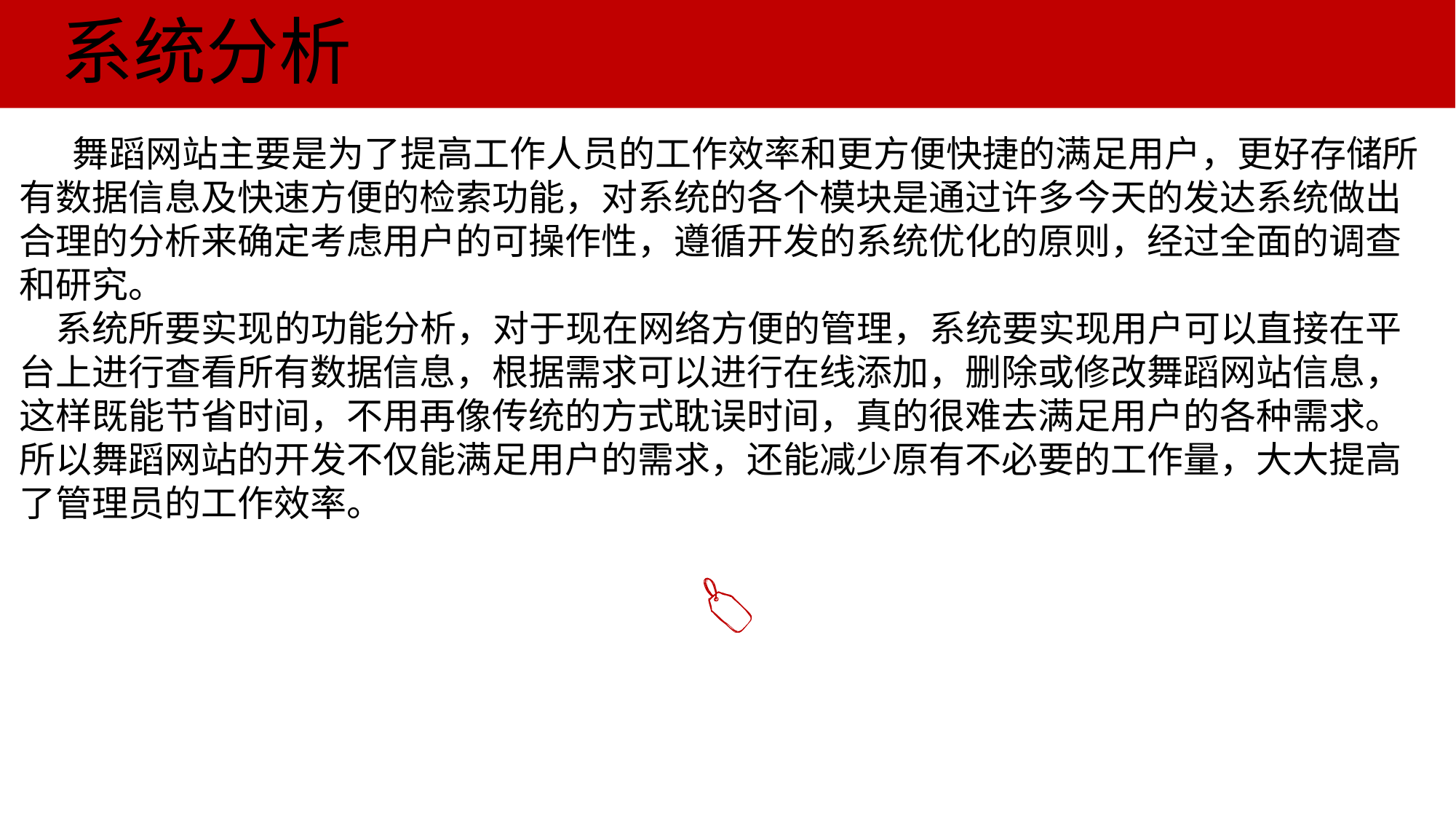

系统分析
 舞蹈网站主要是为了提高工作人员的工作效率和更方便快捷的满足用户，更好存储所有数据信息及快速方便的检索功能，对系统的各个模块是通过许多今天的发达系统做出合理的分析来确定考虑用户的可操作性，遵循开发的系统优化的原则，经过全面的调查和研究。
系统所要实现的功能分析，对于现在网络方便的管理，系统要实现用户可以直接在平台上进行查看所有数据信息，根据需求可以进行在线添加，删除或修改舞蹈网站信息，这样既能节省时间，不用再像传统的方式耽误时间，真的很难去满足用户的各种需求。所以舞蹈网站的开发不仅能满足用户的需求，还能减少原有不必要的工作量，大大提高了管理员的工作效率。